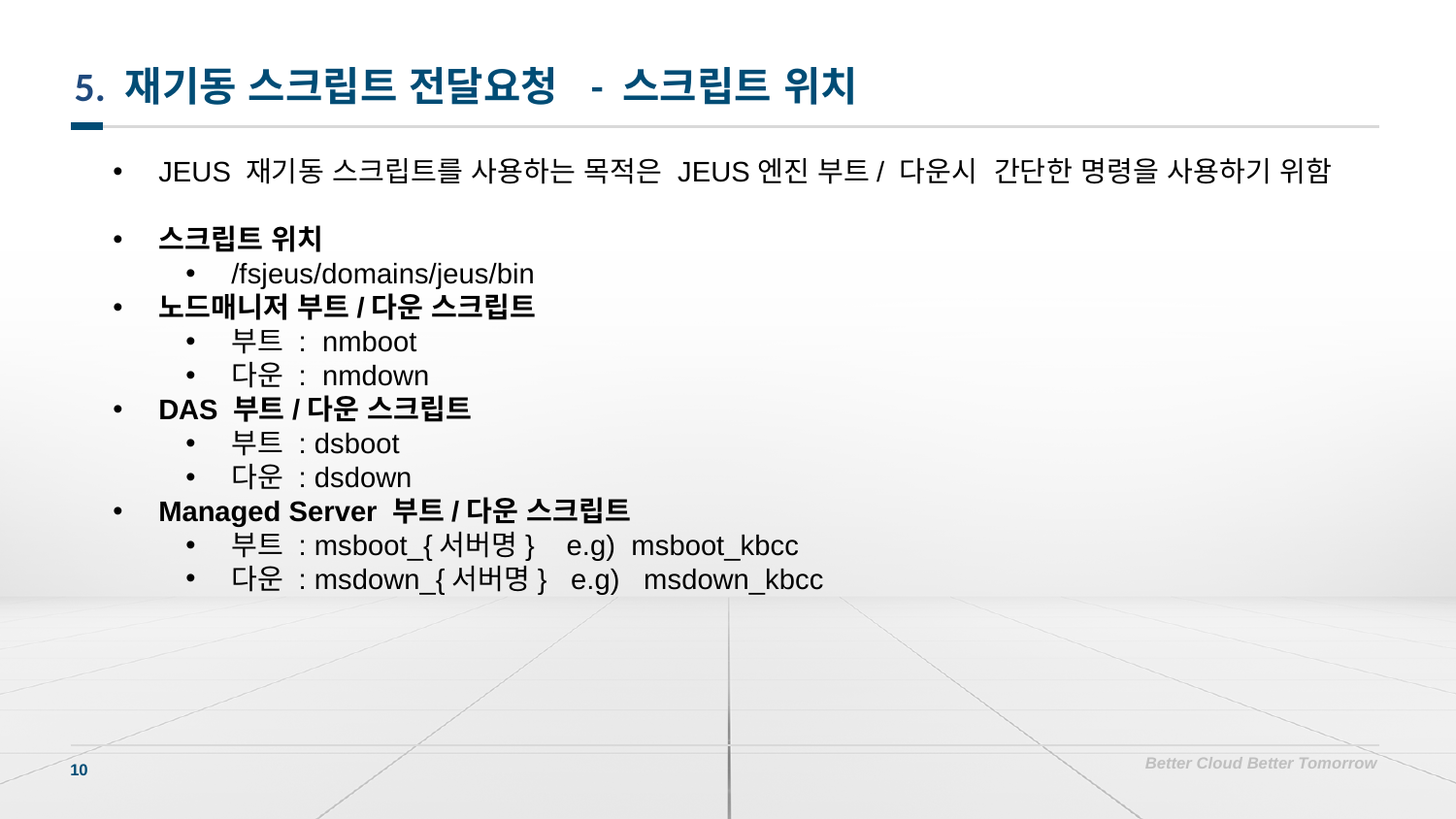

# 5. 재기동 스크립트 전달요청  - 스크립트 위치
JEUS 재기동 스크립트를 사용하는 목적은 JEUS엔진 부트/ 다운시  간단한 명령을 사용하기 위함

스크립트 위치
/fsjeus/domains/jeus/bin
노드매니저 부트/다운 스크립트
부트 :  nmboot
다운 :  nmdown
DAS 부트/다운 스크립트
부트 : dsboot
다운 : dsdown
Managed Server 부트/다운 스크립트
부트 : msboot_{서버명}    e.g)  msboot_kbcc
다운 : msdown_{서버명}   e.g)   msdown_kbcc